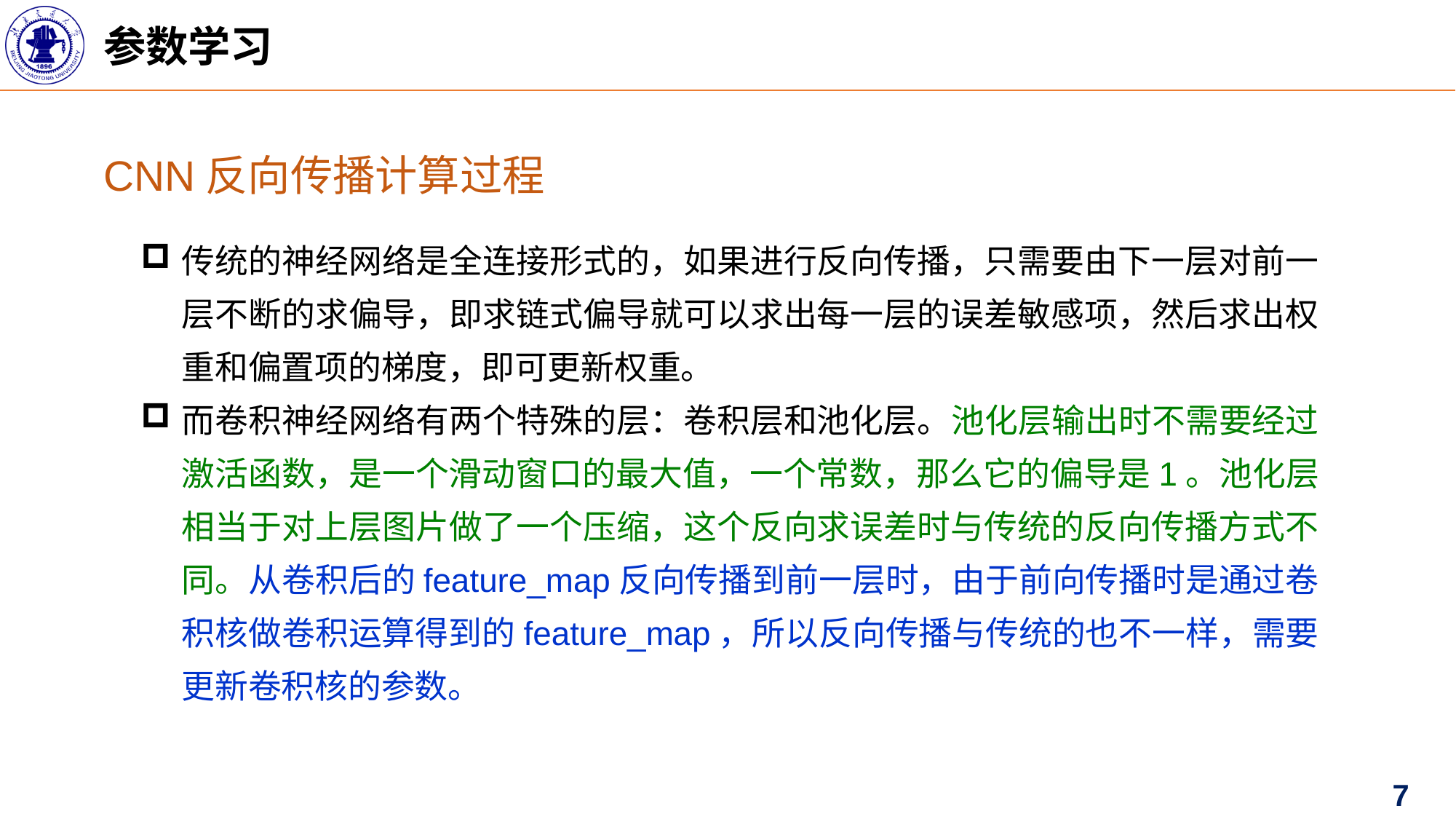

参数学习
CNN反向传播计算过程
传统的神经网络是全连接形式的，如果进行反向传播，只需要由下一层对前一层不断的求偏导，即求链式偏导就可以求出每一层的误差敏感项，然后求出权重和偏置项的梯度，即可更新权重。
而卷积神经网络有两个特殊的层：卷积层和池化层。池化层输出时不需要经过激活函数，是一个滑动窗口的最大值，一个常数，那么它的偏导是1。池化层相当于对上层图片做了一个压缩，这个反向求误差时与传统的反向传播方式不同。从卷积后的feature_map反向传播到前一层时，由于前向传播时是通过卷积核做卷积运算得到的feature_map，所以反向传播与传统的也不一样，需要更新卷积核的参数。